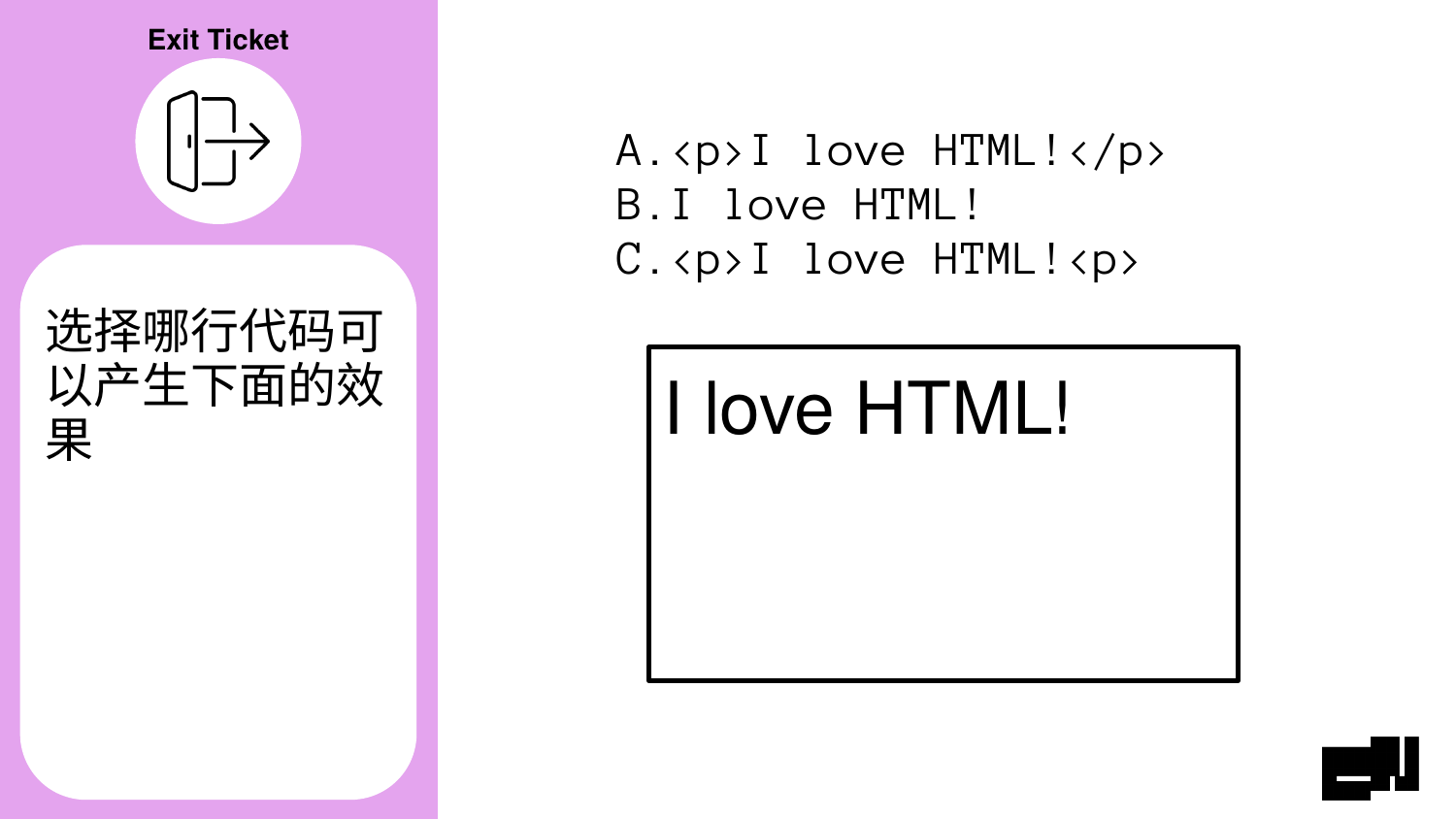

<p>I love HTML!</p>
I love HTML!
<p>I love HTML!<p>
# 选择哪行代码可以产生下面的效果
I love HTML!